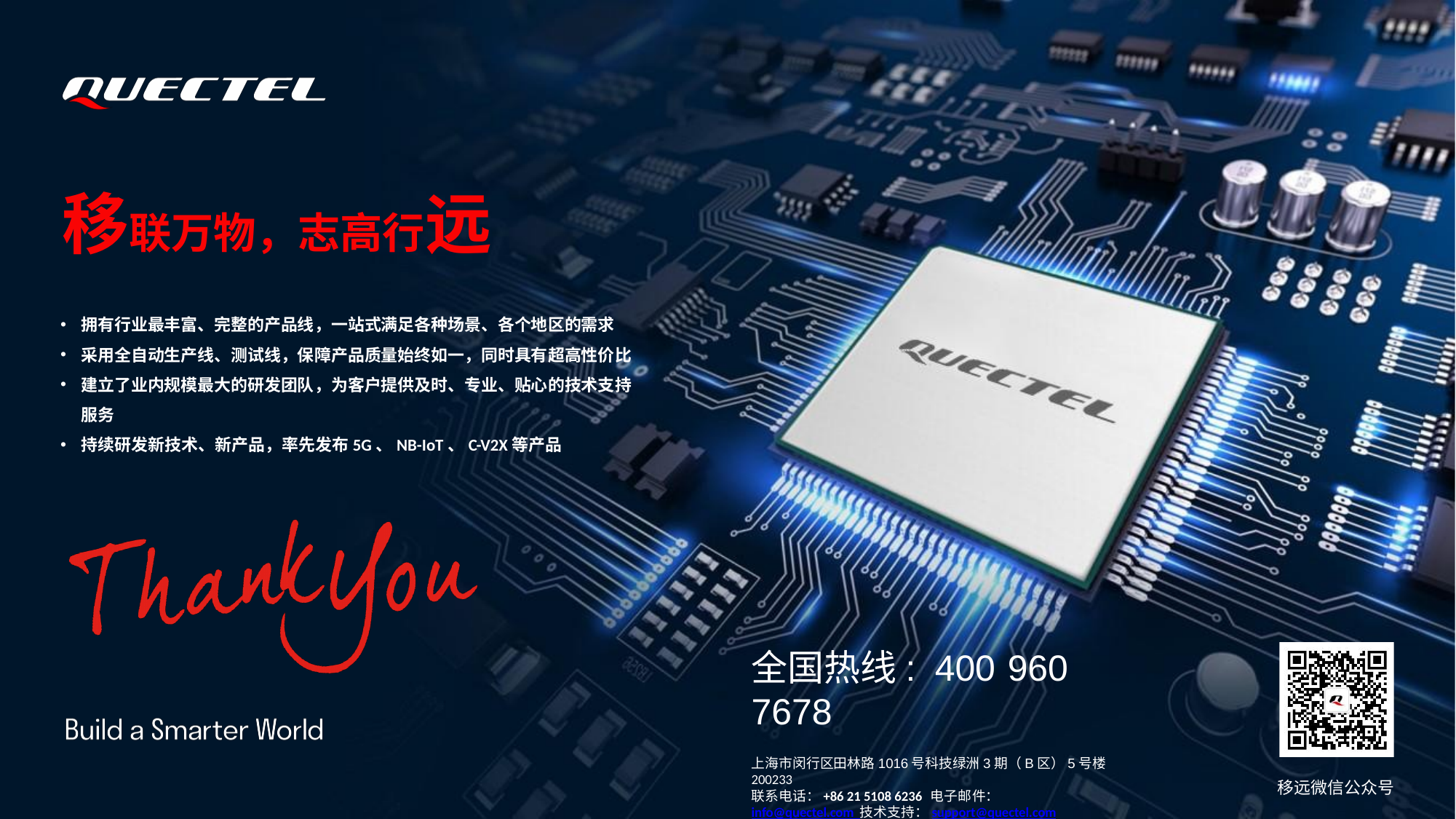

# 移联万物，志高行远
拥有行业最丰富、完整的产品线，一站式满足各种场景、各个地区的需求
采用全自动生产线、测试线，保障产品质量始终如一，同时具有超高性价比
建立了业内规模最大的研发团队，为客户提供及时、专业、贴心的技术支持 服务
持续研发新技术、新产品，率先发布5G、NB-IoT、C-V2X等产品

全国热线:	400	960	7678
上海市闵行区田林路1016号科技绿洲3期（B区）5号楼 200233
联系电话：+86 21 5108 6236 电子邮件：info@quectel.com  技术支持：support@quectel.com

www.quectel.com
移远微信公众号